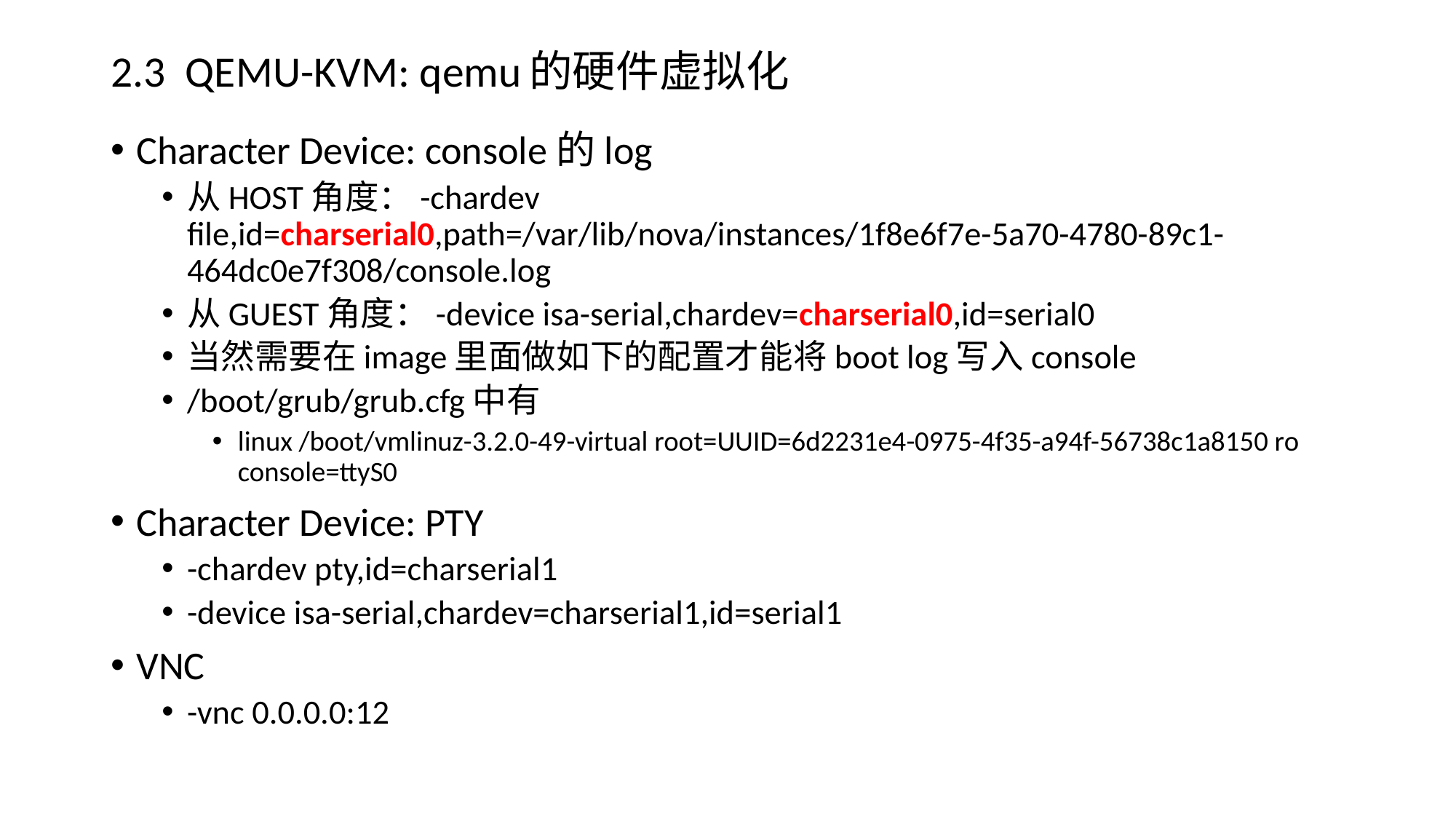

# 2.3  QEMU-KVM: qemu的硬件虚拟化
Character Device: console的log
从HOST角度：-chardev file,id=charserial0,path=/var/lib/nova/instances/1f8e6f7e-5a70-4780-89c1-464dc0e7f308/console.log
从GUEST角度：-device isa-serial,chardev=charserial0,id=serial0
当然需要在image里面做如下的配置才能将boot log写入console
/boot/grub/grub.cfg中有
linux /boot/vmlinuz-3.2.0-49-virtual root=UUID=6d2231e4-0975-4f35-a94f-56738c1a8150 ro console=ttyS0
Character Device: PTY
-chardev pty,id=charserial1
-device isa-serial,chardev=charserial1,id=serial1
VNC
-vnc 0.0.0.0:12